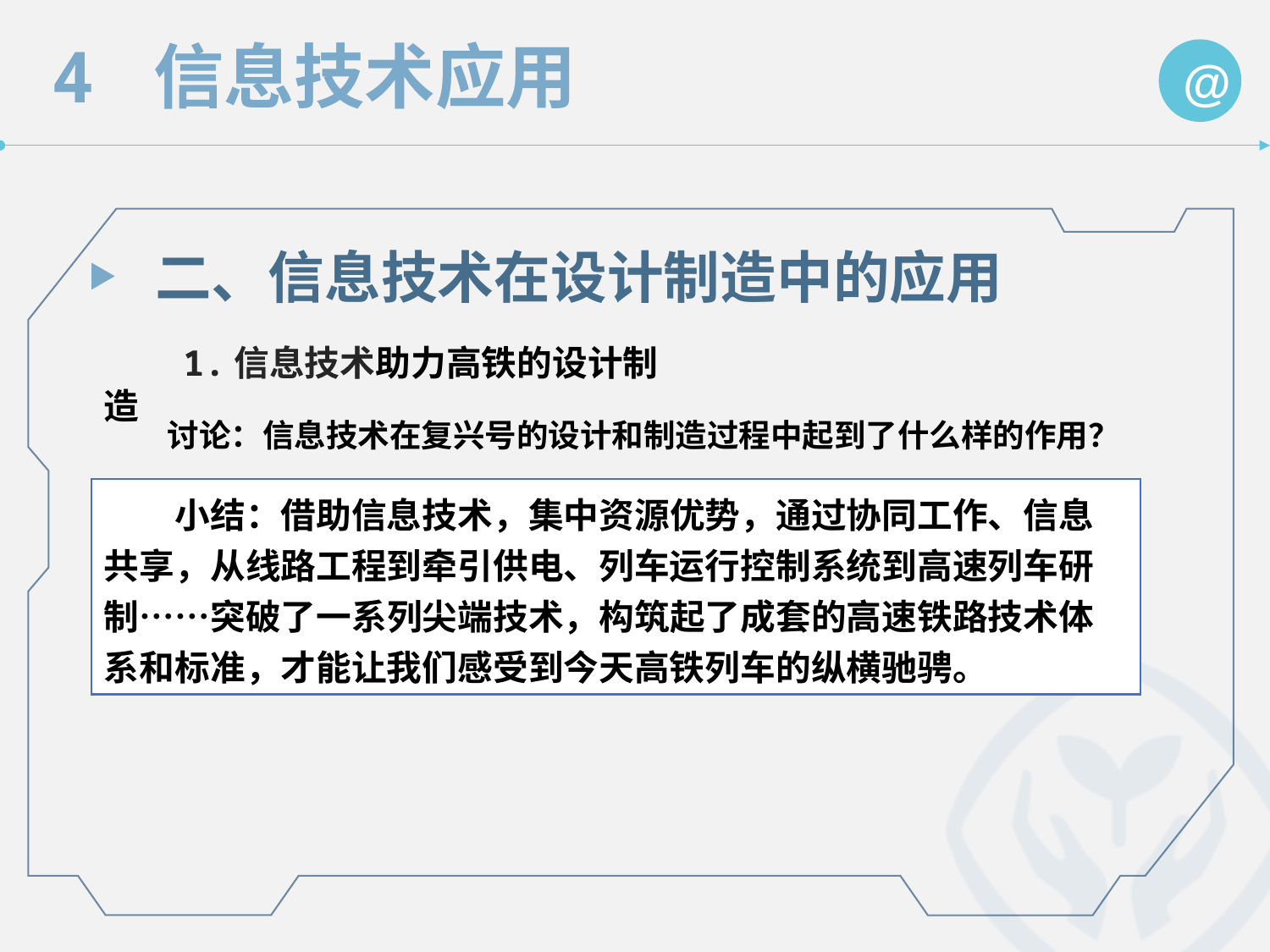

二、信息技术在设计制造中的应用

　　1.信息技术助力高铁的设计制造
　　讨论：信息技术在复兴号的设计和制造过程中起到了什么样的作用？
　　小结：借助信息技术，集中资源优势，通过协同工作、信息共享，从线路工程到牵引供电、列车运行控制系统到高速列车研制……突破了一系列尖端技术，构筑起了成套的高速铁路技术体系和标准，才能让我们感受到今天高铁列车的纵横驰骋。